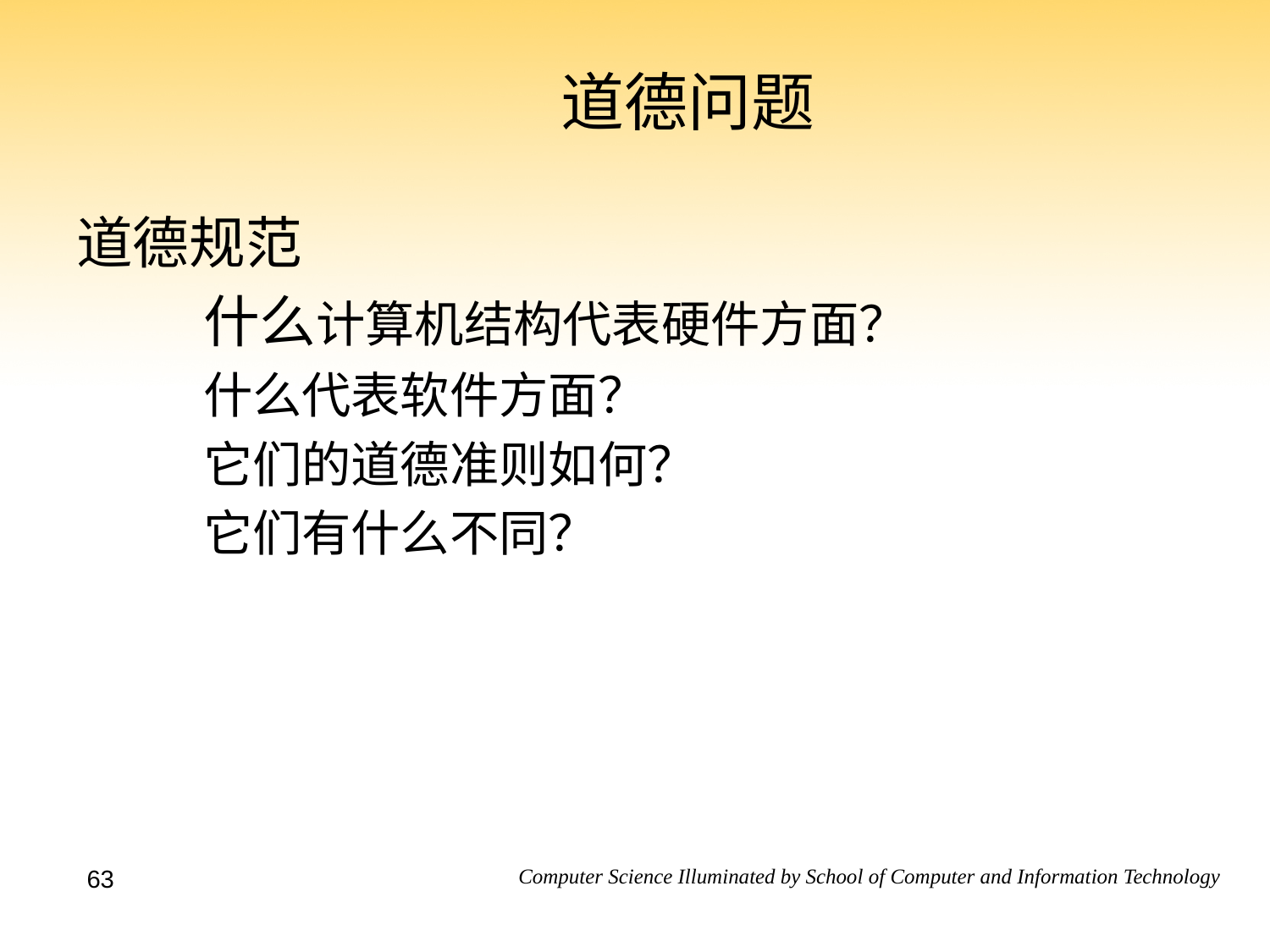

# 道德问题
道德规范
	什么计算机结构代表硬件方面？
	什么代表软件方面？
	它们的道德准则如何？
	它们有什么不同？

63